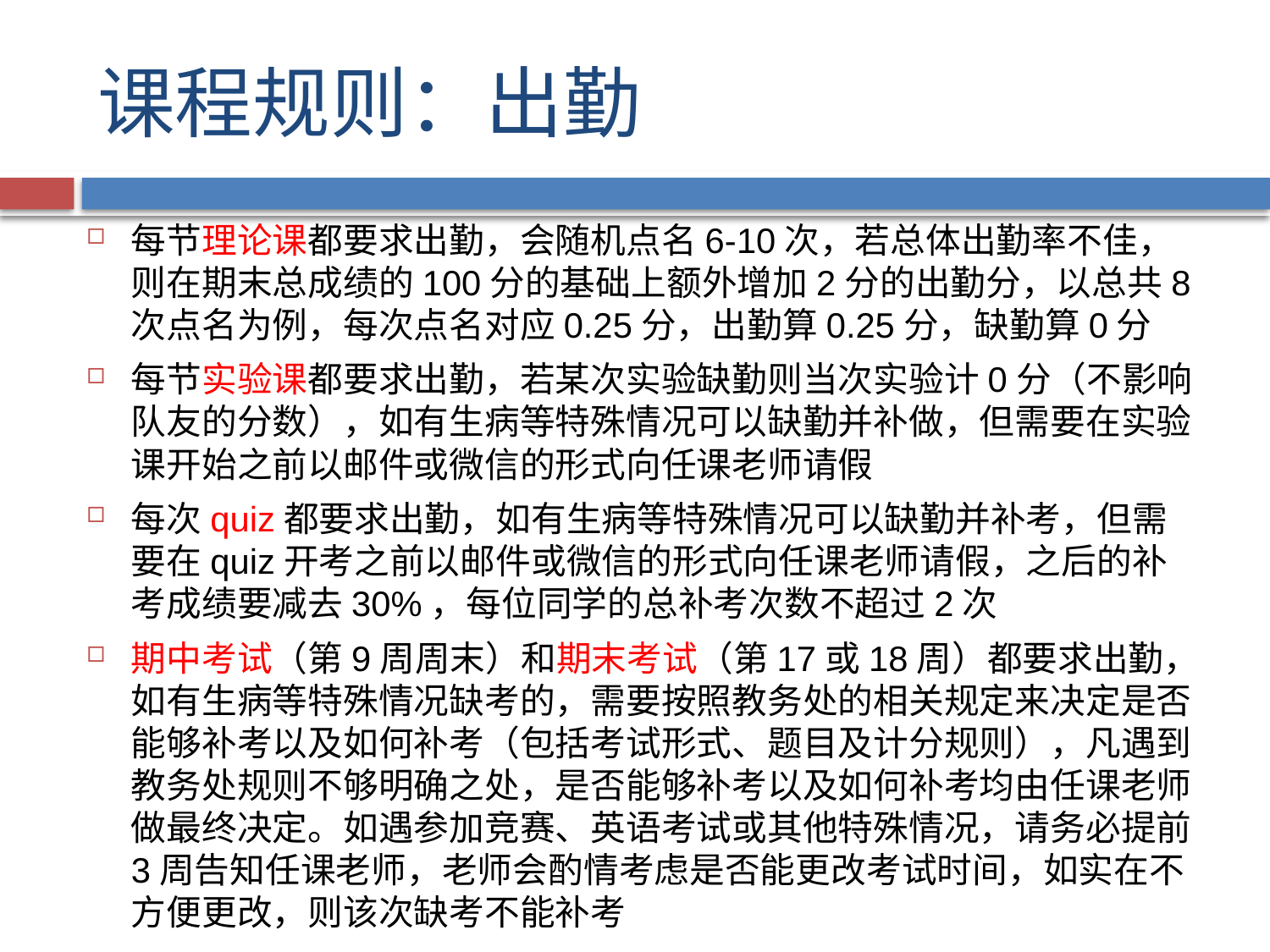

# 课程规则：出勤
每节理论课都要求出勤，会随机点名6-10次，若总体出勤率不佳，则在期末总成绩的100分的基础上额外增加2分的出勤分，以总共8次点名为例，每次点名对应0.25分，出勤算0.25分，缺勤算0分
每节实验课都要求出勤，若某次实验缺勤则当次实验计0分（不影响队友的分数），如有生病等特殊情况可以缺勤并补做，但需要在实验课开始之前以邮件或微信的形式向任课老师请假
每次quiz都要求出勤，如有生病等特殊情况可以缺勤并补考，但需要在quiz开考之前以邮件或微信的形式向任课老师请假，之后的补考成绩要减去30%，每位同学的总补考次数不超过2次
期中考试（第9周周末）和期末考试（第17或18周）都要求出勤，如有生病等特殊情况缺考的，需要按照教务处的相关规定来决定是否能够补考以及如何补考（包括考试形式、题目及计分规则），凡遇到教务处规则不够明确之处，是否能够补考以及如何补考均由任课老师做最终决定。如遇参加竞赛、英语考试或其他特殊情况，请务必提前3周告知任课老师，老师会酌情考虑是否能更改考试时间，如实在不方便更改，则该次缺考不能补考